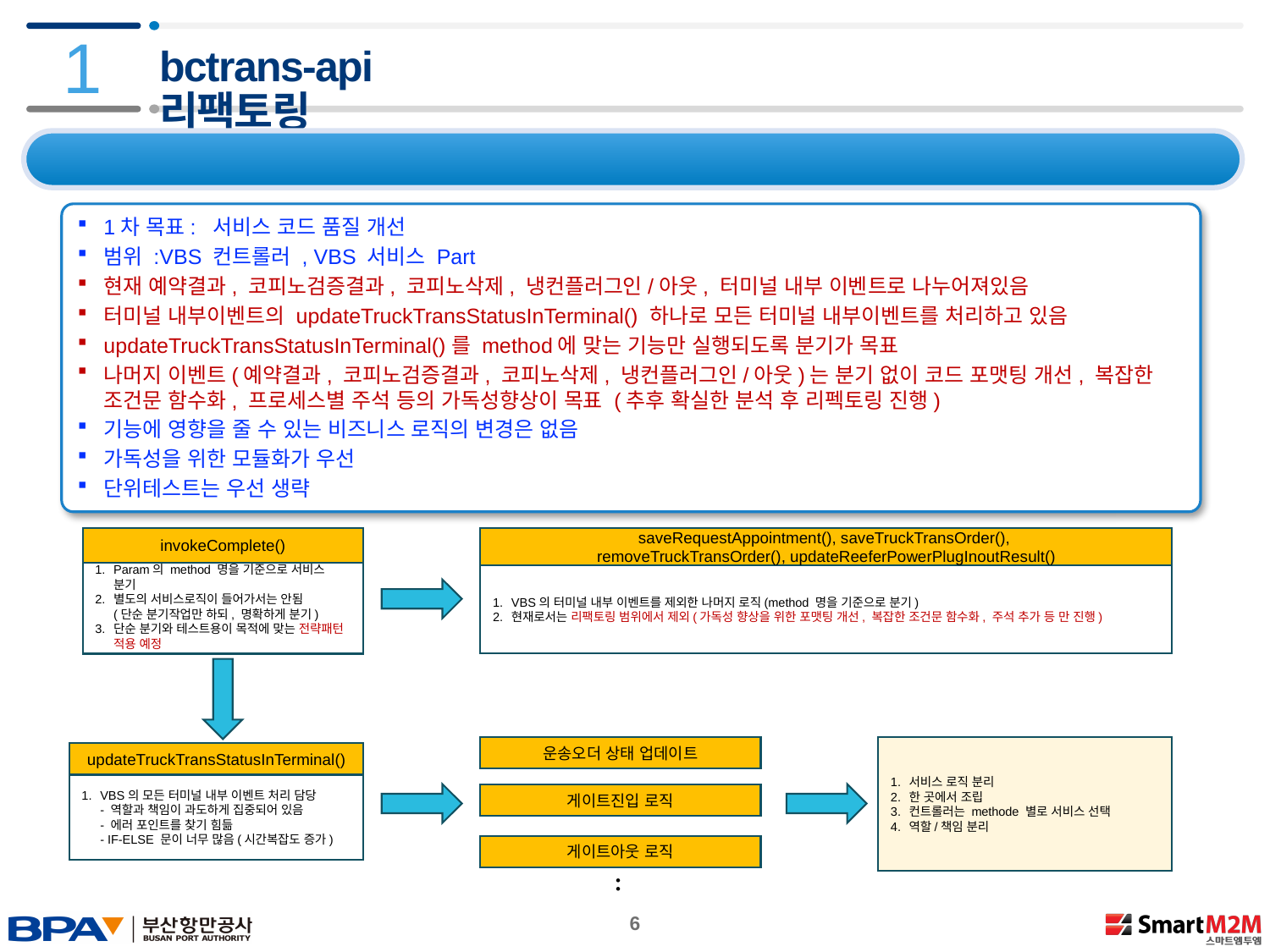

1
# bctrans-api 리팩토링
1.2 목표
1차 목표:  서비스 코드 품질 개선
범위 :VBS 컨트롤러 , VBS 서비스 Part
현재 예약결과, 코피노검증결과, 코피노삭제, 냉컨플러그인/아웃, 터미널 내부 이벤트로 나누어져있음
터미널 내부이벤트의 updateTruckTransStatusInTerminal() 하나로 모든 터미널 내부이벤트를 처리하고 있음
updateTruckTransStatusInTerminal()를 method에 맞는 기능만 실행되도록 분기가 목표
나머지 이벤트(예약결과, 코피노검증결과, 코피노삭제, 냉컨플러그인/아웃)는 분기 없이 코드 포맷팅 개선, 복잡한 조건문 함수화, 프로세스별 주석 등의 가독성향상이 목표 (추후 확실한 분석 후 리펙토링 진행)
기능에 영향을 줄 수 있는 비즈니스 로직의 변경은 없음
가독성을 위한 모듈화가 우선
단위테스트는 우선 생략
invokeComplete()
saveRequestAppointment(), saveTruckTransOrder(),
removeTruckTransOrder(), updateReeferPowerPlugInoutResult()
Param의 method 명을 기준으로 서비스 분기
별도의 서비스로직이 들어가서는 안됨
(단순 분기작업만 하되, 명확하게 분기)
단순 분기와 테스트용이 목적에 맞는 전략패턴 적용 예정
VBS의 터미널 내부 이벤트를 제외한 나머지 로직(method 명을 기준으로 분기)
현재로서는 리팩토링 범위에서 제외(가독성 향상을 위한 포맷팅 개선, 복잡한 조건문 함수화, 주석 추가 등 만 진행)

운송오더 상태 업데이트
서비스 로직 분리
한 곳에서 조립
컨트롤러는 methode 별로 서비스 선택
역할/책임 분리
updateTruckTransStatusInTerminal()
VBS의 모든 터미널 내부 이벤트 처리 담당
- 역할과 책임이 과도하게 집중되어 있음
- 에러 포인트를 찾기 힘듦
- IF-ELSE 문이 너무 많음(시간복잡도 증가)

게이트진입 로직
게이트아웃 로직
..
  6